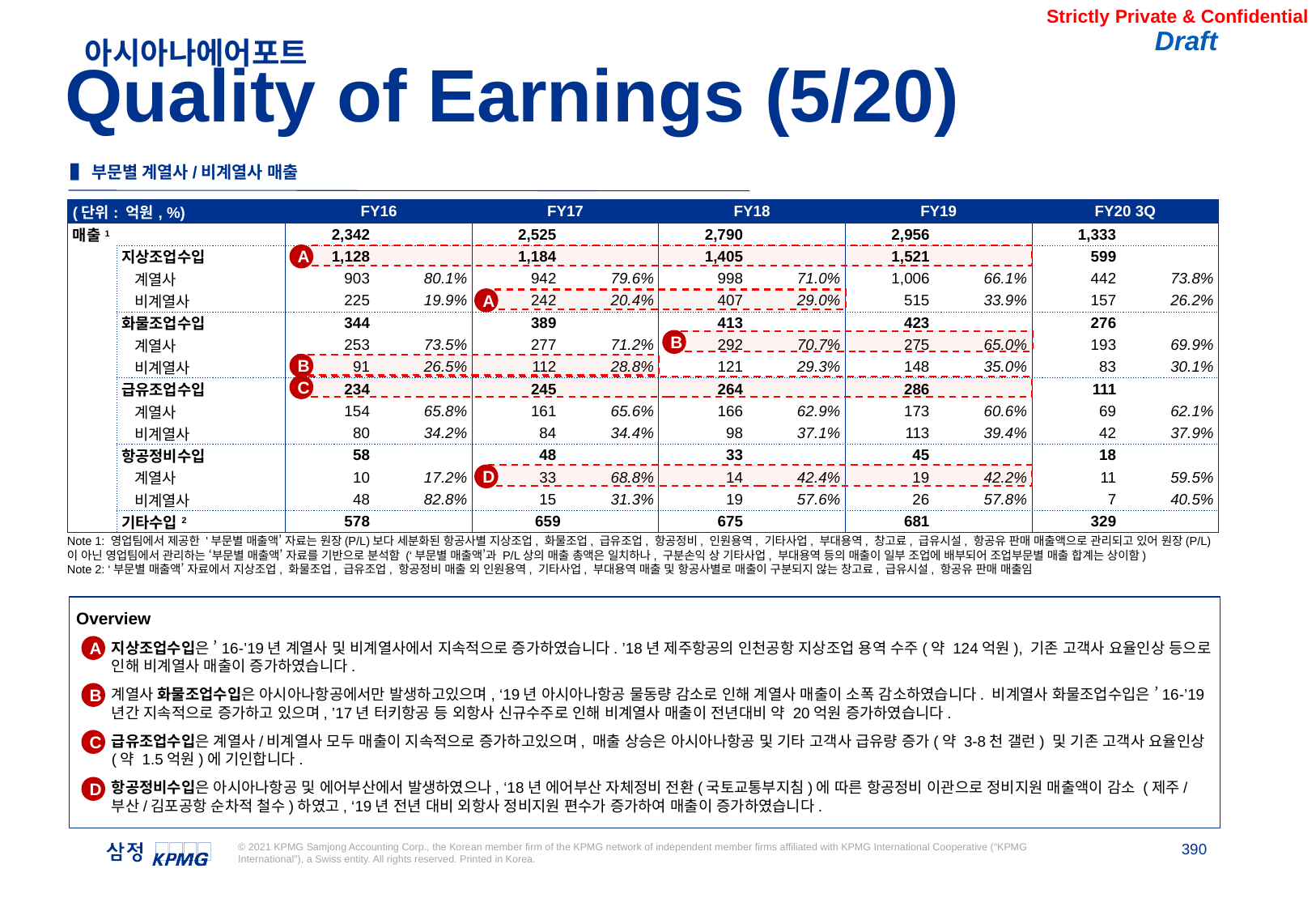

아시아나에어포트
Quality of Earnings (5/20)
▌부문별 계열사/비계열사 매출

| (단위: 억원, %) |  | FY16 |  | FY17 |  | FY18 |  | FY19 |  | FY20 3Q |  |
| --- | --- | --- | --- | --- | --- | --- | --- | --- | --- | --- | --- |
| 매출1 |  | 2,342 |  | 2,525 |  | 2,790 |  | 2,956 |  | 1,333 |  |
|  | 지상조업수입 | 1,128 |  | 1,184 |  | 1,405 |  | 1,521 |  | 599 |  |
|  | 계열사 | 903 | 80.1% | 942 | 79.6% | 998 | 71.0% | 1,006 | 66.1% | 442 | 73.8% |
|  | 비계열사 | 225 | 19.9% | 242 | 20.4% | 407 | 29.0% | 515 | 33.9% | 157 | 26.2% |
|  | 화물조업수입 | 344 |  | 389 |  | 413 |  | 423 |  | 276 |  |
|  | 계열사 | 253 | 73.5% | 277 | 71.2% | 292 | 70.7% | 275 | 65.0% | 193 | 69.9% |
|  | 비계열사 | 91 | 26.5% | 112 | 28.8% | 121 | 29.3% | 148 | 35.0% | 83 | 30.1% |
|  | 급유조업수입 | 234 |  | 245 |  | 264 |  | 286 |  | 111 |  |
|  | 계열사 | 154 | 65.8% | 161 | 65.6% | 166 | 62.9% | 173 | 60.6% | 69 | 62.1% |
|  | 비계열사 | 80 | 34.2% | 84 | 34.4% | 98 | 37.1% | 113 | 39.4% | 42 | 37.9% |
|  | 항공정비수입 | 58 |  | 48 |  | 33 |  | 45 |  | 18 |  |
|  | 계열사 | 10 | 17.2% | 33 | 68.8% | 14 | 42.4% | 19 | 42.2% | 11 | 59.5% |
|  | 비계열사 | 48 | 82.8% | 15 | 31.3% | 19 | 57.6% | 26 | 57.8% | 7 | 40.5% |
|  | 기타수입2 | 578 |  | 659 |  | 675 |  | 681 |  | 329 |  |
A

A

B

B

C

D

Note 1: 영업팀에서 제공한 '부문별 매출액’ 자료는 원장(P/L)보다 세분화된 항공사별 지상조업, 화물조업, 급유조업, 항공정비, 인원용역, 기타사업, 부대용역, 창고료, 급유시설, 항공유 판매 매출액으로 관리되고 있어 원장(P/L)이 아닌 영업팀에서 관리하는 ‘부문별 매출액’ 자료를 기반으로 분석함 (‘부문별 매출액’과 P/L상의 매출 총액은 일치하나, 구분손익 상 기타사업, 부대용역 등의 매출이 일부 조업에 배부되어 조업부문별 매출 합계는 상이함)
Note 2: ‘부문별 매출액’ 자료에서 지상조업, 화물조업, 급유조업, 항공정비 매출 외 인원용역, 기타사업, 부대용역 매출 및 항공사별로 매출이 구분되지 않는 창고료, 급유시설, 항공유 판매 매출임
Overview
지상조업수입은 ’16-’19년 계열사 및 비계열사에서 지속적으로 증가하였습니다. ’18년 제주항공의 인천공항 지상조업 용역 수주(약 124억원), 기존 고객사 요율인상 등으로 인해 비계열사 매출이 증가하였습니다.
계열사 화물조업수입은 아시아나항공에서만 발생하고있으며, ‘19년 아시아나항공 물동량 감소로 인해 계열사 매출이 소폭 감소하였습니다. 비계열사 화물조업수입은 ’16-’19년간 지속적으로 증가하고 있으며, ’17년 터키항공 등 외항사 신규수주로 인해 비계열사 매출이 전년대비 약 20억원 증가하였습니다.
급유조업수입은 계열사/비계열사 모두 매출이 지속적으로 증가하고있으며, 매출 상승은 아시아나항공 및 기타 고객사 급유량 증가(약 3-8천 갤런) 및 기존 고객사 요율인상(약 1.5억원)에 기인합니다.
항공정비수입은 아시아나항공 및 에어부산에서 발생하였으나, ‘18년 에어부산 자체정비 전환(국토교통부지침)에 따른 항공정비 이관으로 정비지원 매출액이 감소 (제주/부산/김포공항 순차적 철수)하였고, ‘19년 전년 대비 외항사 정비지원 편수가 증가하여 매출이 증가하였습니다.

A
B
C
D